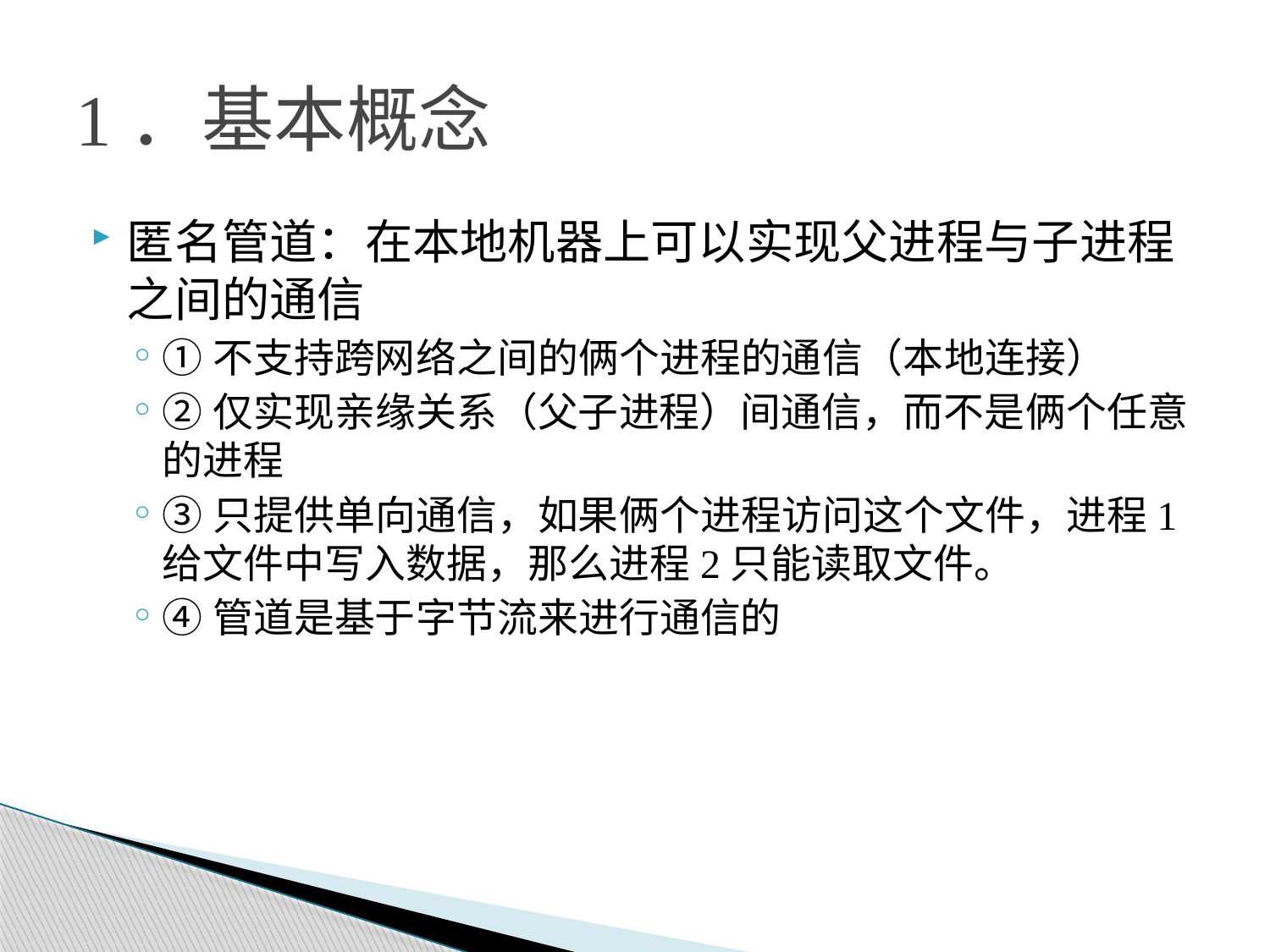

# 1．基本概念
匿名管道：在本地机器上可以实现父进程与子进程之间的通信
①不支持跨网络之间的俩个进程的通信（本地连接）
②仅实现亲缘关系（父子进程）间通信，而不是俩个任意的进程
③只提供单向通信，如果俩个进程访问这个文件，进程1给文件中写入数据，那么进程2只能读取文件。
④管道是基于字节流来进行通信的